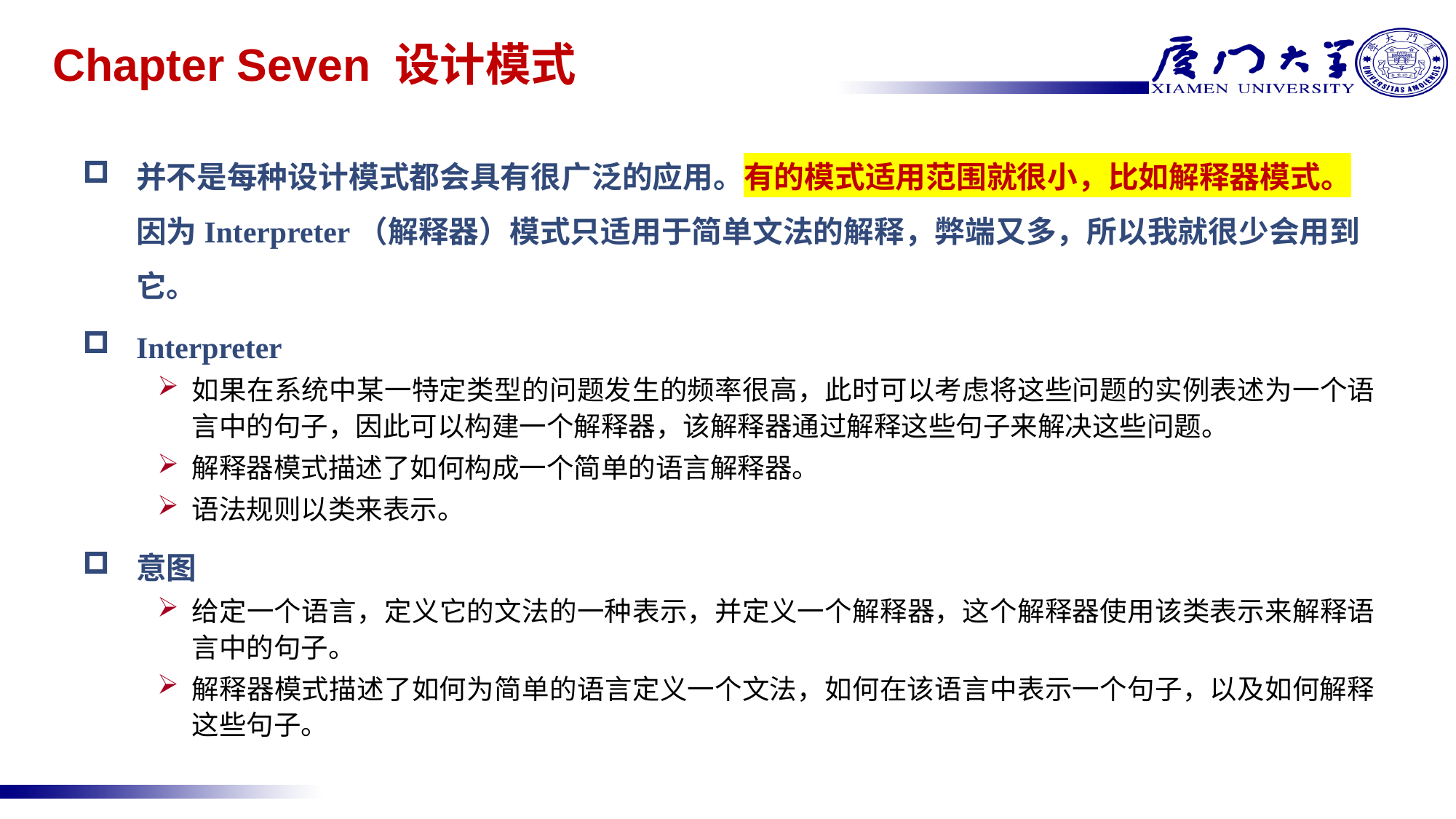

# Chapter Seven 设计模式
并不是每种设计模式都会具有很广泛的应用。有的模式适用范围就很小，比如解释器模式。因为Interpreter（解释器）模式只适用于简单文法的解释，弊端又多，所以我就很少会用到它。
Interpreter
如果在系统中某一特定类型的问题发生的频率很高，此时可以考虑将这些问题的实例表述为一个语言中的句子，因此可以构建一个解释器，该解释器通过解释这些句子来解决这些问题。
解释器模式描述了如何构成一个简单的语言解释器。
语法规则以类来表示。
意图
给定一个语言，定义它的文法的一种表示，并定义一个解释器，这个解释器使用该类表示来解释语言中的句子。
解释器模式描述了如何为简单的语言定义一个文法，如何在该语言中表示一个句子，以及如何解释这些句子。